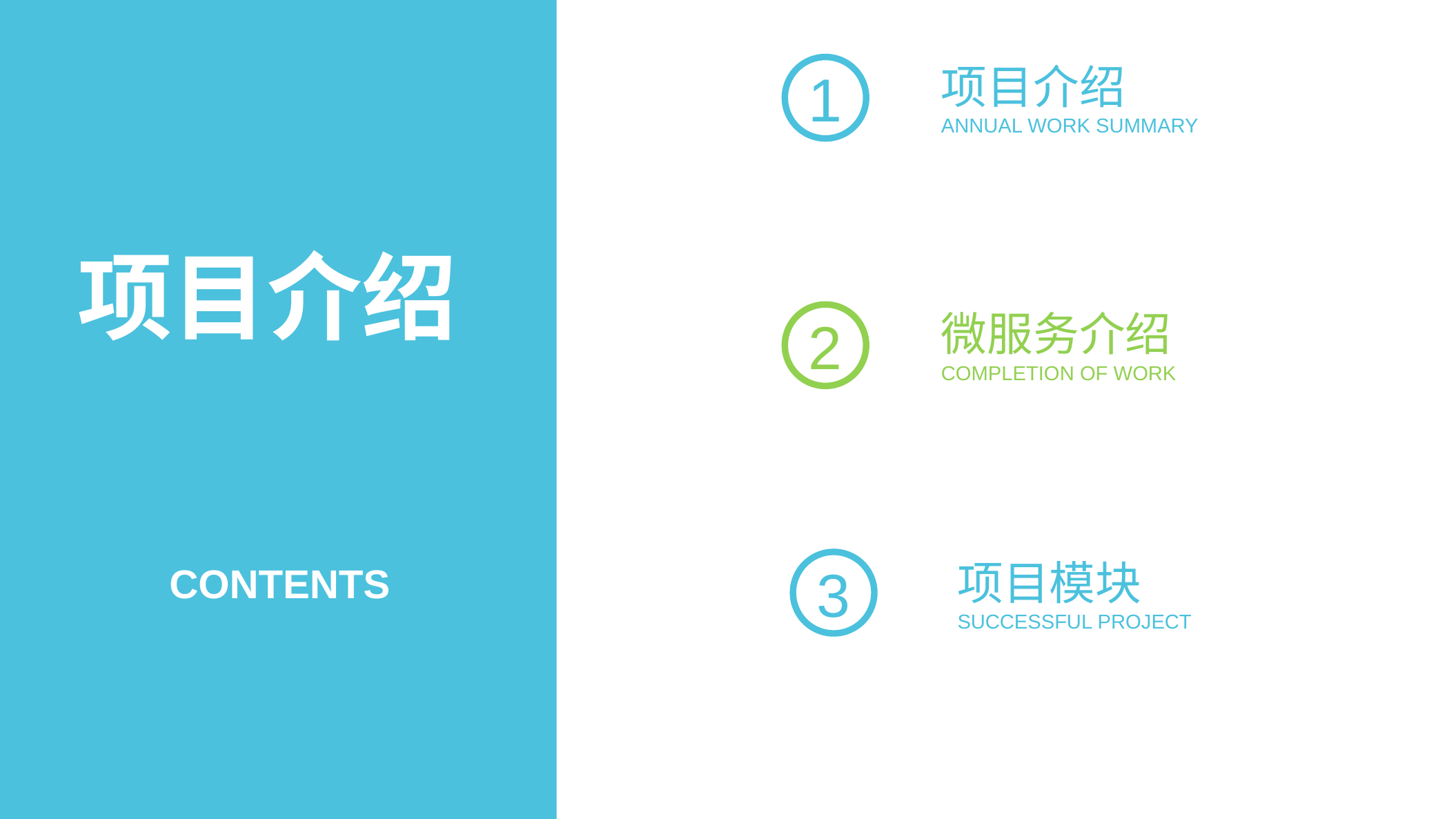

1
项目介绍
ANNUAL WORK SUMMARY
项目介绍
2
微服务介绍
COMPLETION OF WORK
3
项目模块
SUCCESSFUL PROJECT
CONTENTS